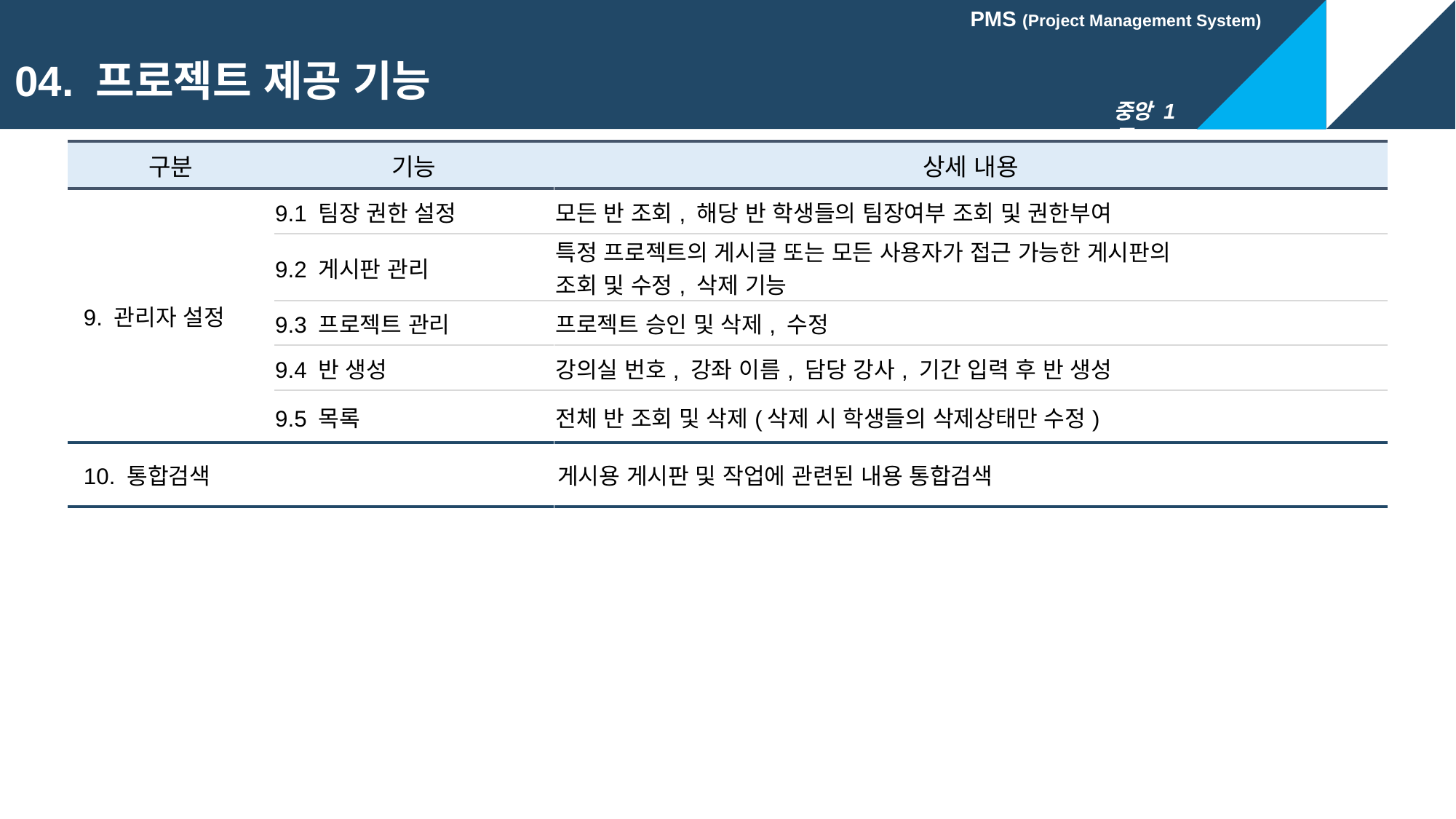

04. 프로젝트 제공 기능
| 구분 | 기능 | 상세 내용 |
| --- | --- | --- |
| 9. 관리자 설정 | 9.1 팀장 권한 설정 | 모든 반 조회, 해당 반 학생들의 팀장여부 조회 및 권한부여 |
|  | 9.2 게시판 관리 | 특정 프로젝트의 게시글 또는 모든 사용자가 접근 가능한 게시판의 조회 및 수정, 삭제 기능 |
|  | 9.3 프로젝트 관리 | 프로젝트 승인 및 삭제, 수정 |
|  | 9.4 반 생성 | 강의실 번호, 강좌 이름, 담당 강사, 기간 입력 후 반 생성 |
|  | 9.5 목록 | 전체 반 조회 및 삭제(삭제 시 학생들의 삭제상태만 수정) |
| 10. 통합검색 |  | 게시용 게시판 및 작업에 관련된 내용 통합검색 |